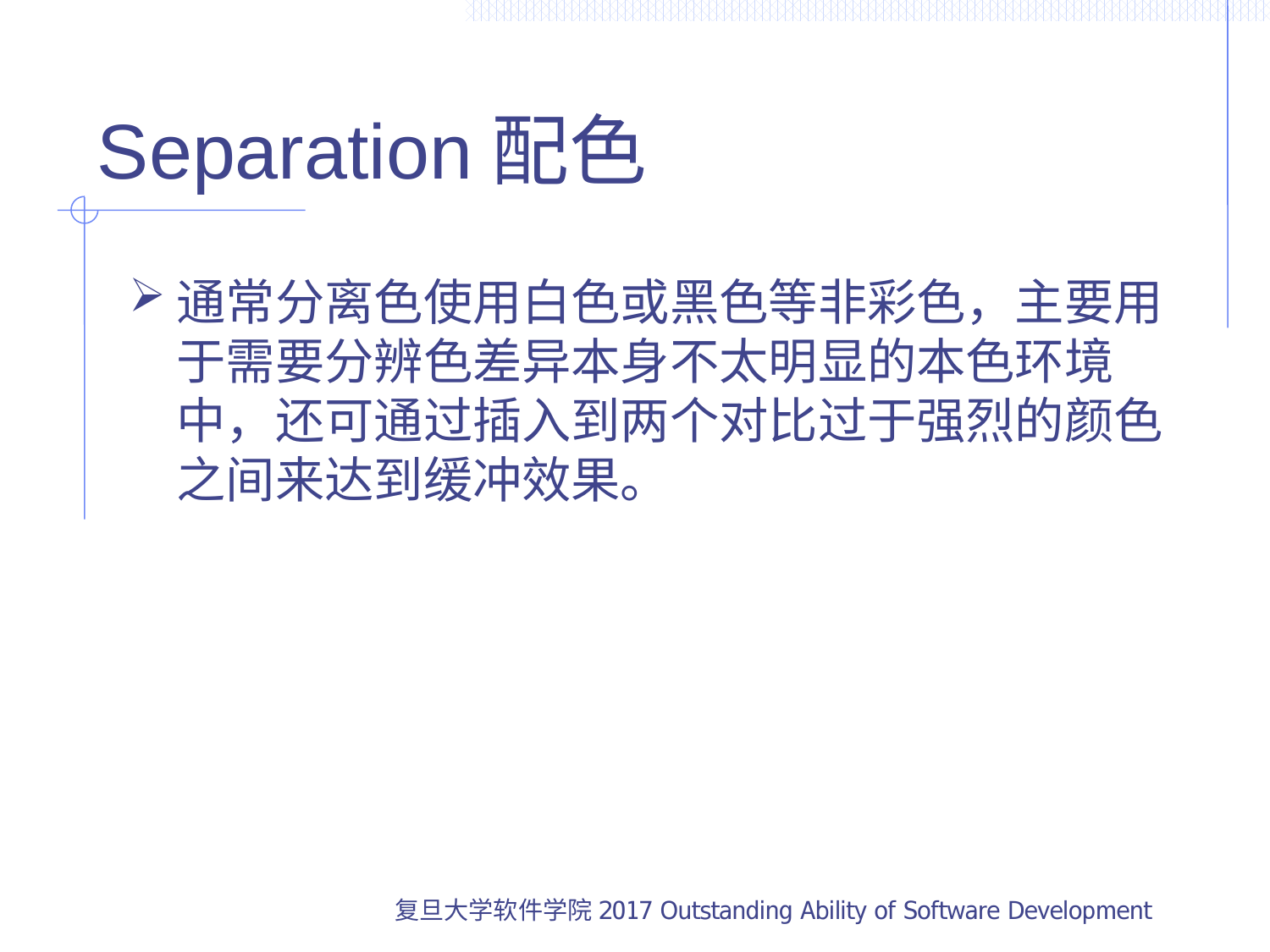

# Separation配色
通常分离色使用白色或黑色等非彩色，主要用于需要分辨色差异本身不太明显的本色环境中，还可通过插入到两个对比过于强烈的颜色之间来达到缓冲效果。